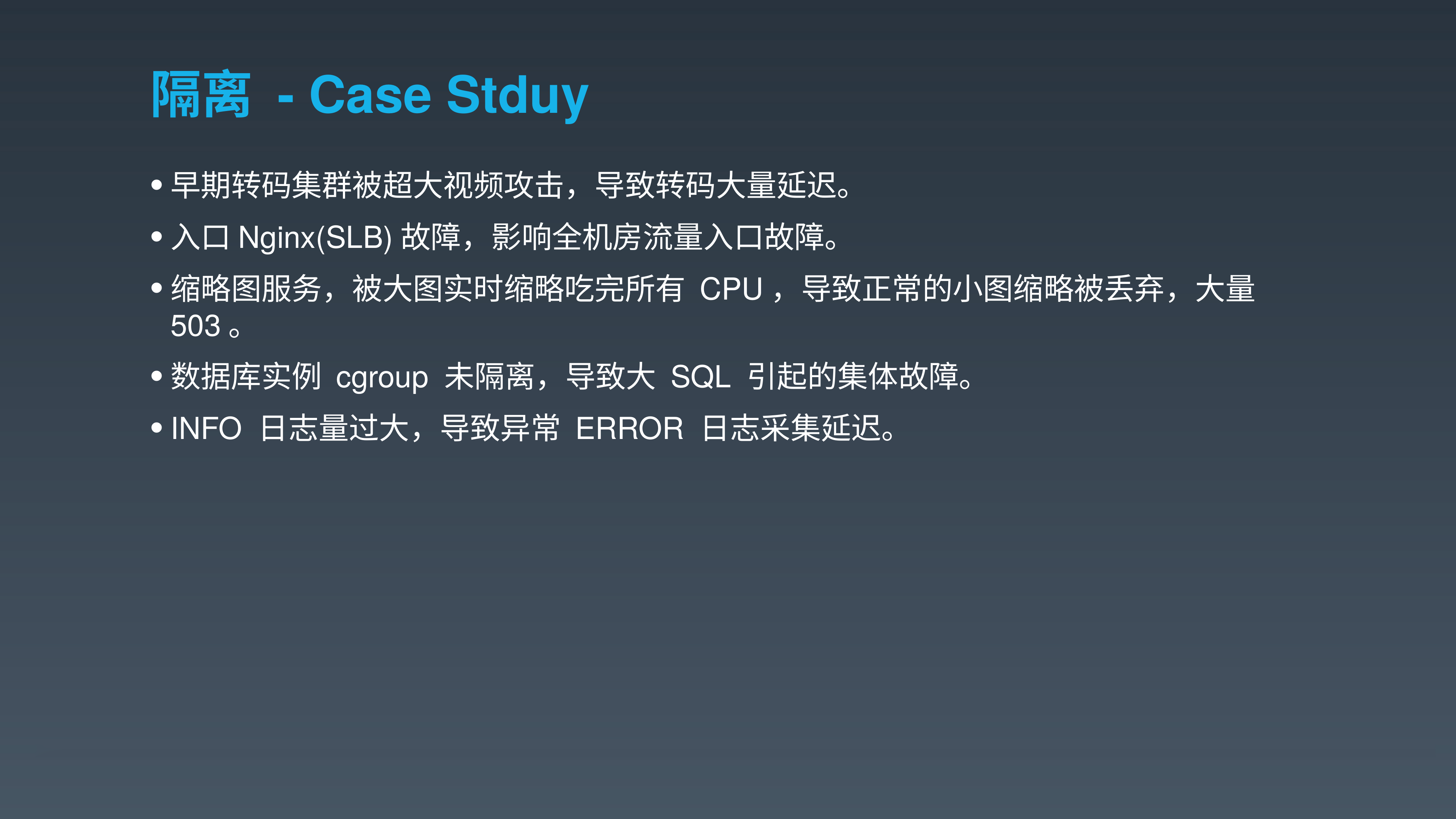

# 隔离 - Case Stduy
早期转码集群被超大视频攻击，导致转码大量延迟。
入口Nginx(SLB)故障，影响全机房流量入口故障。
缩略图服务，被大图实时缩略吃完所有 CPU，导致正常的小图缩略被丢弃，大量503。
数据库实例 cgroup 未隔离，导致大 SQL 引起的集体故障。
INFO 日志量过大，导致异常 ERROR 日志采集延迟。